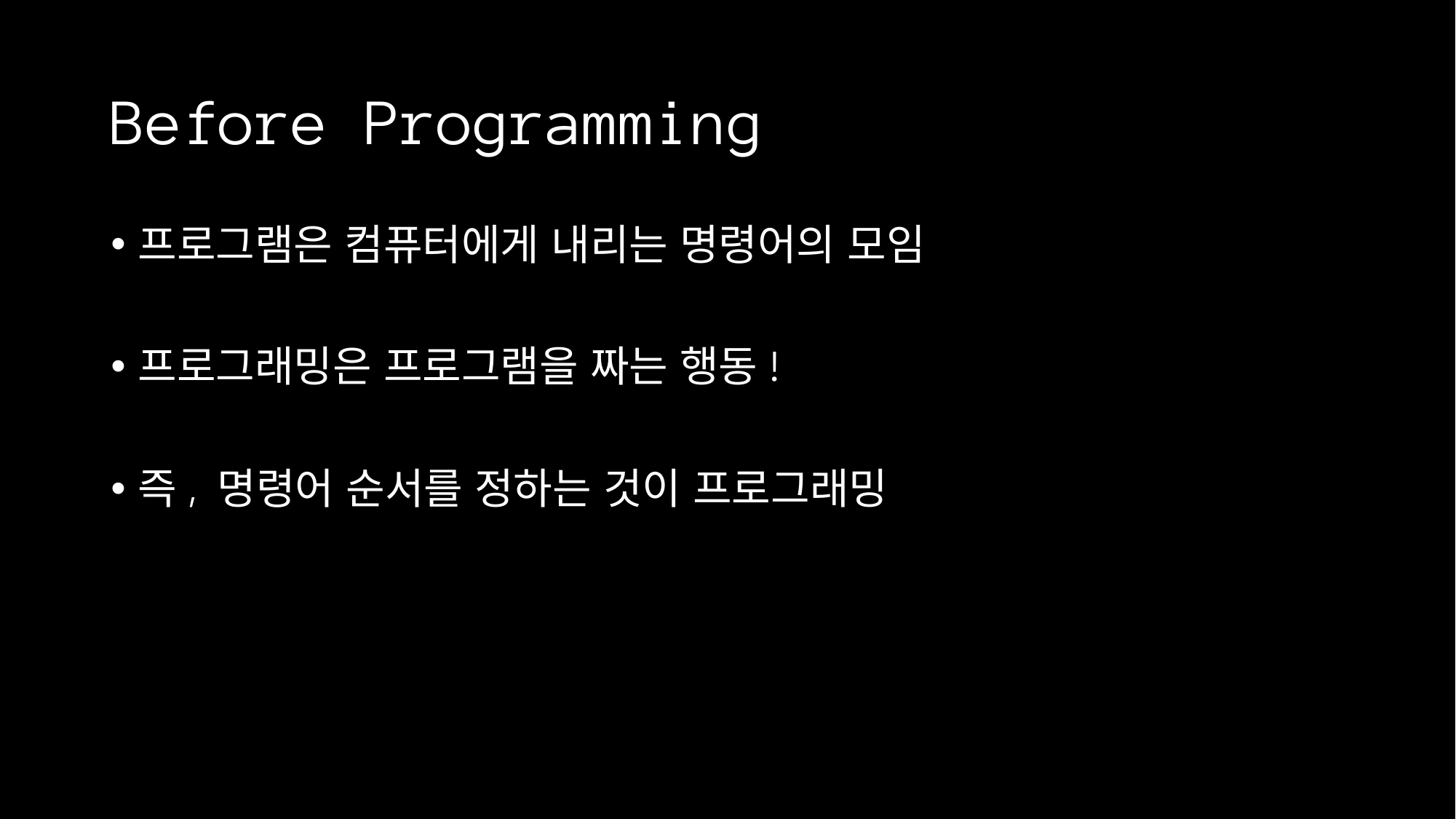

# Before Programming
프로그램은 컴퓨터에게 내리는 명령어의 모임

프로그래밍은 프로그램을 짜는 행동!

즉, 명령어 순서를 정하는 것이 프로그래밍